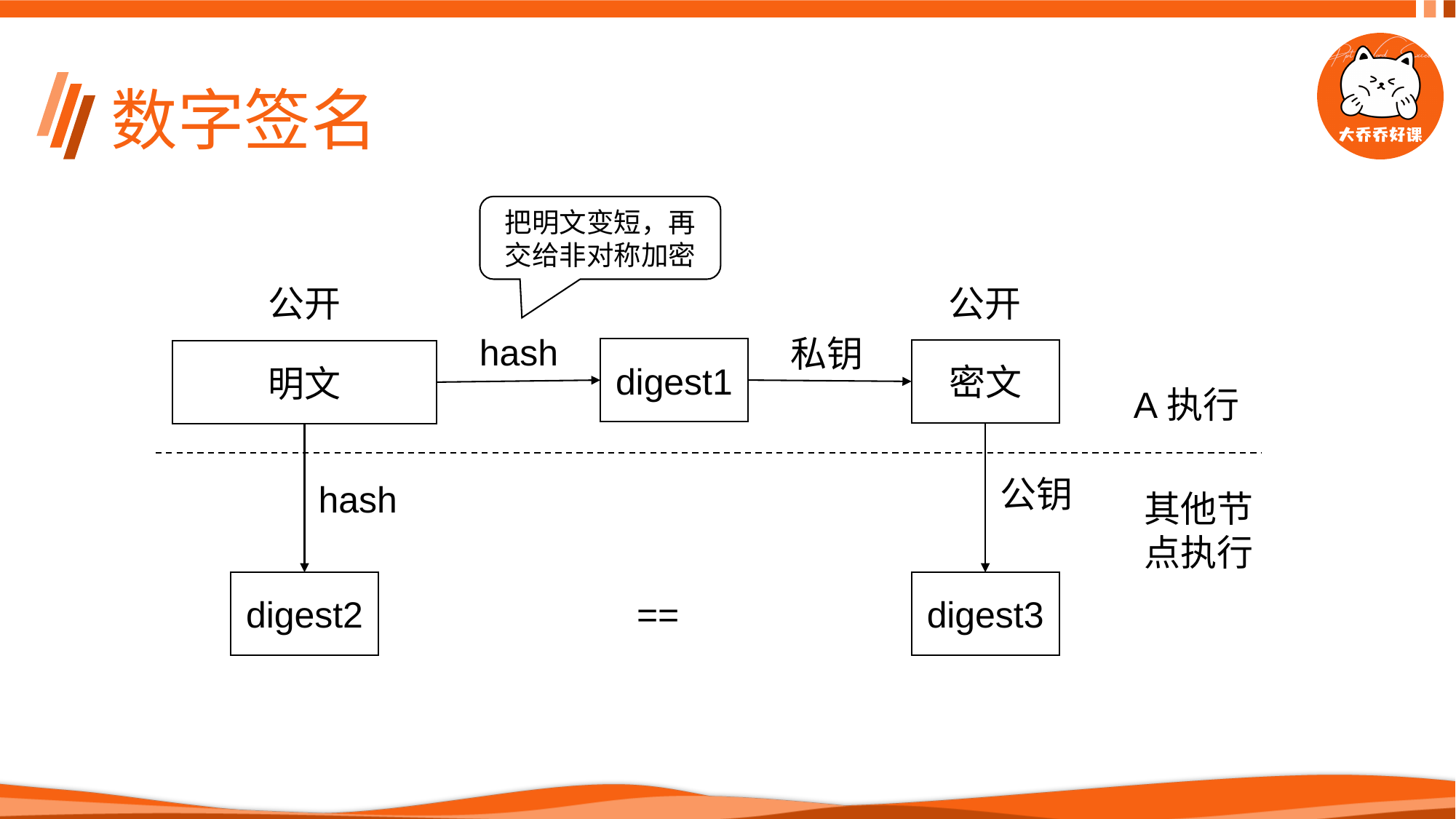

# 数字签名
把明文变短，再交给非对称加密
公开
公开
hash
私钥
digest1
密文
明文
A执行
公钥
hash
其他节
点执行
digest2
digest3
==